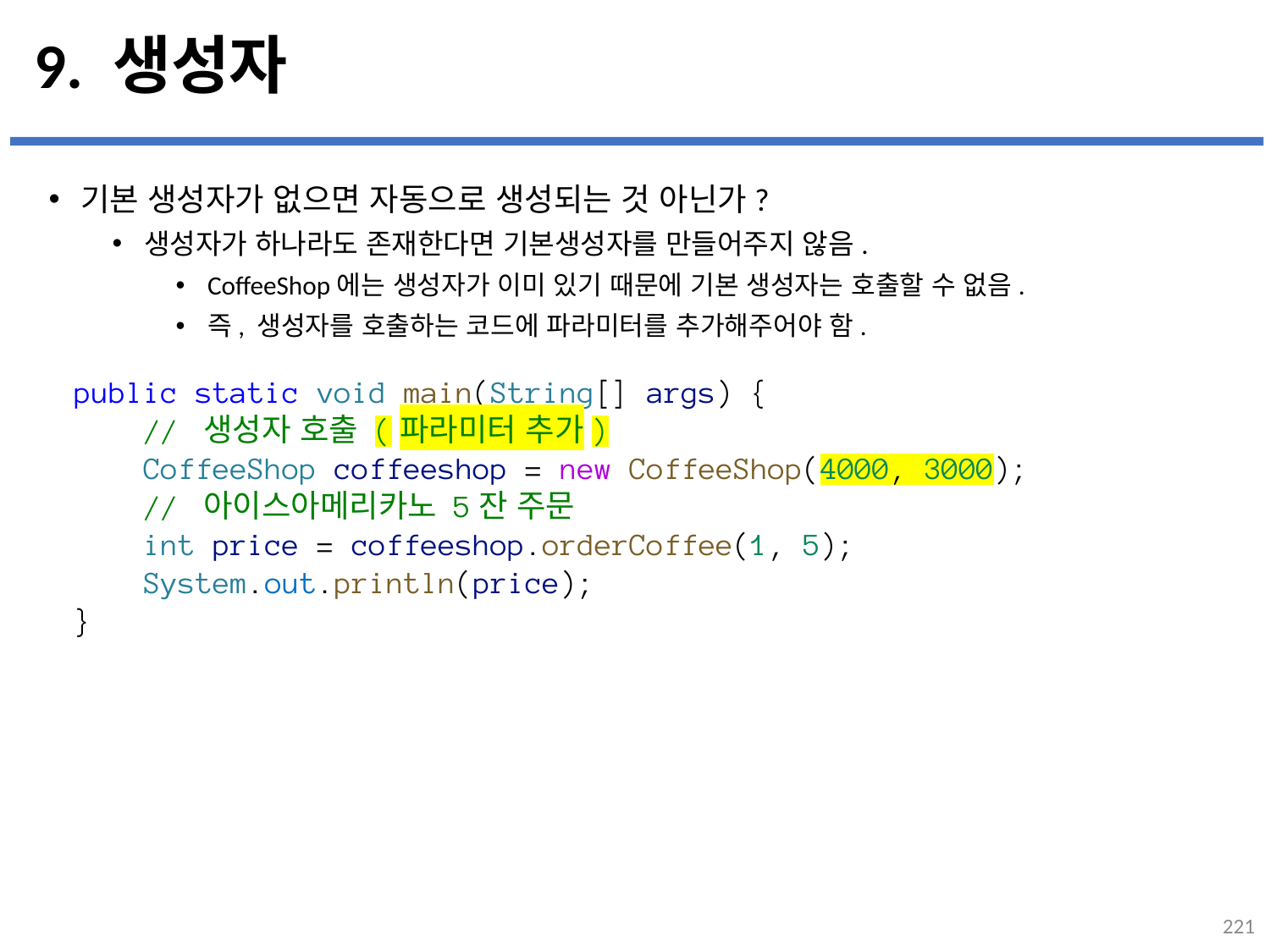

# 9. 생성자
기본 생성자가 없으면 자동으로 생성되는 것 아닌가?
생성자가 하나라도 존재한다면 기본생성자를 만들어주지 않음.
CoffeeShop에는 생성자가 이미 있기 때문에 기본 생성자는 호출할 수 없음.
즉, 생성자를 호출하는 코드에 파라미터를 추가해주어야 함.
...

설명
public static void main(String[] args) {
    // 생성자 호출 (파라미터 추가)
    CoffeeShop coffeeshop = new CoffeeShop(4000, 3000);
    // 아이스아메리카노 5잔 주문
    int price = coffeeshop.orderCoffee(1, 5);
    System.out.println(price);
}
221